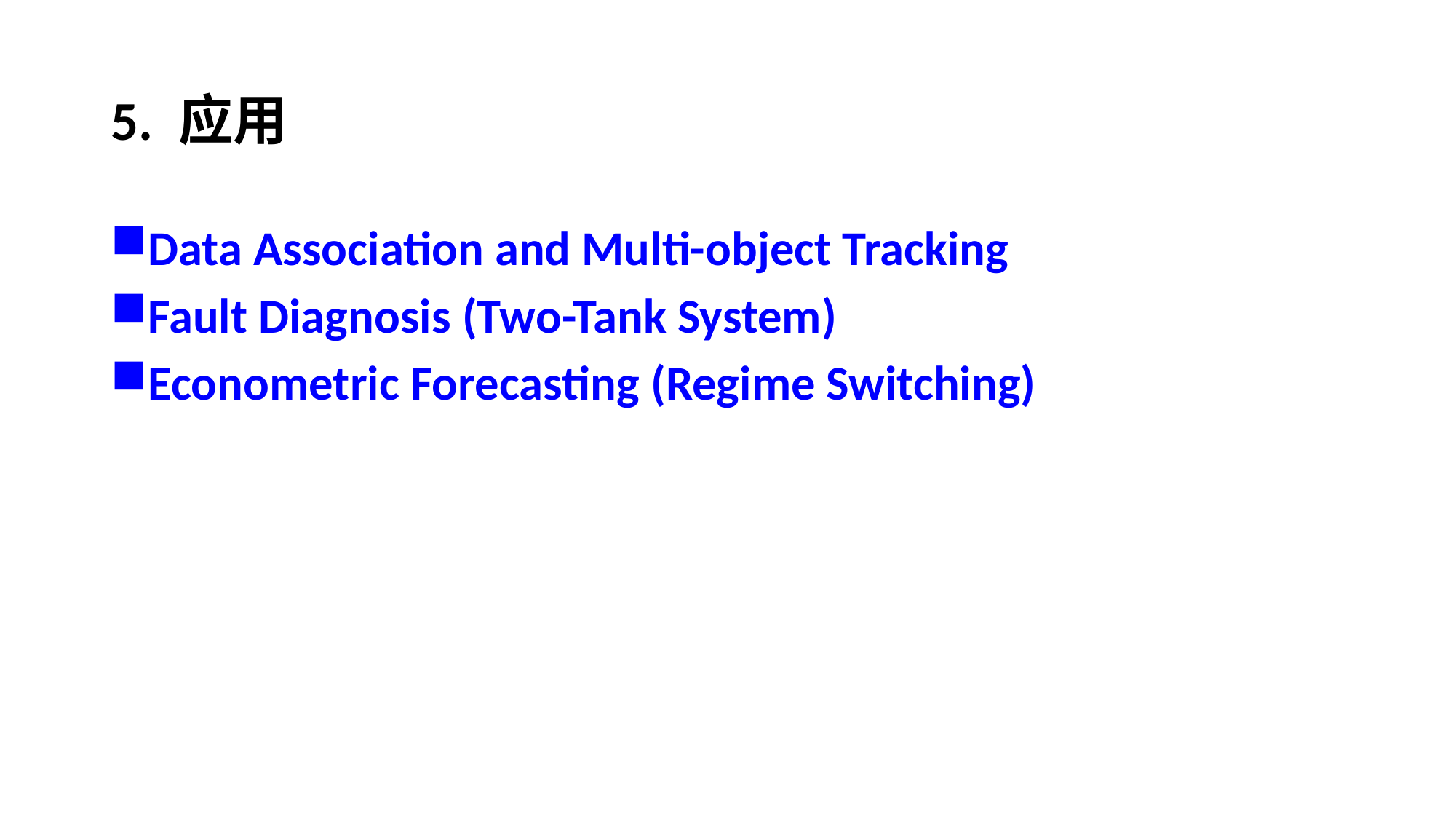

# 5. 应用
Data Association and Multi-object Tracking
Fault Diagnosis (Two-Tank System)
Econometric Forecasting (Regime Switching)